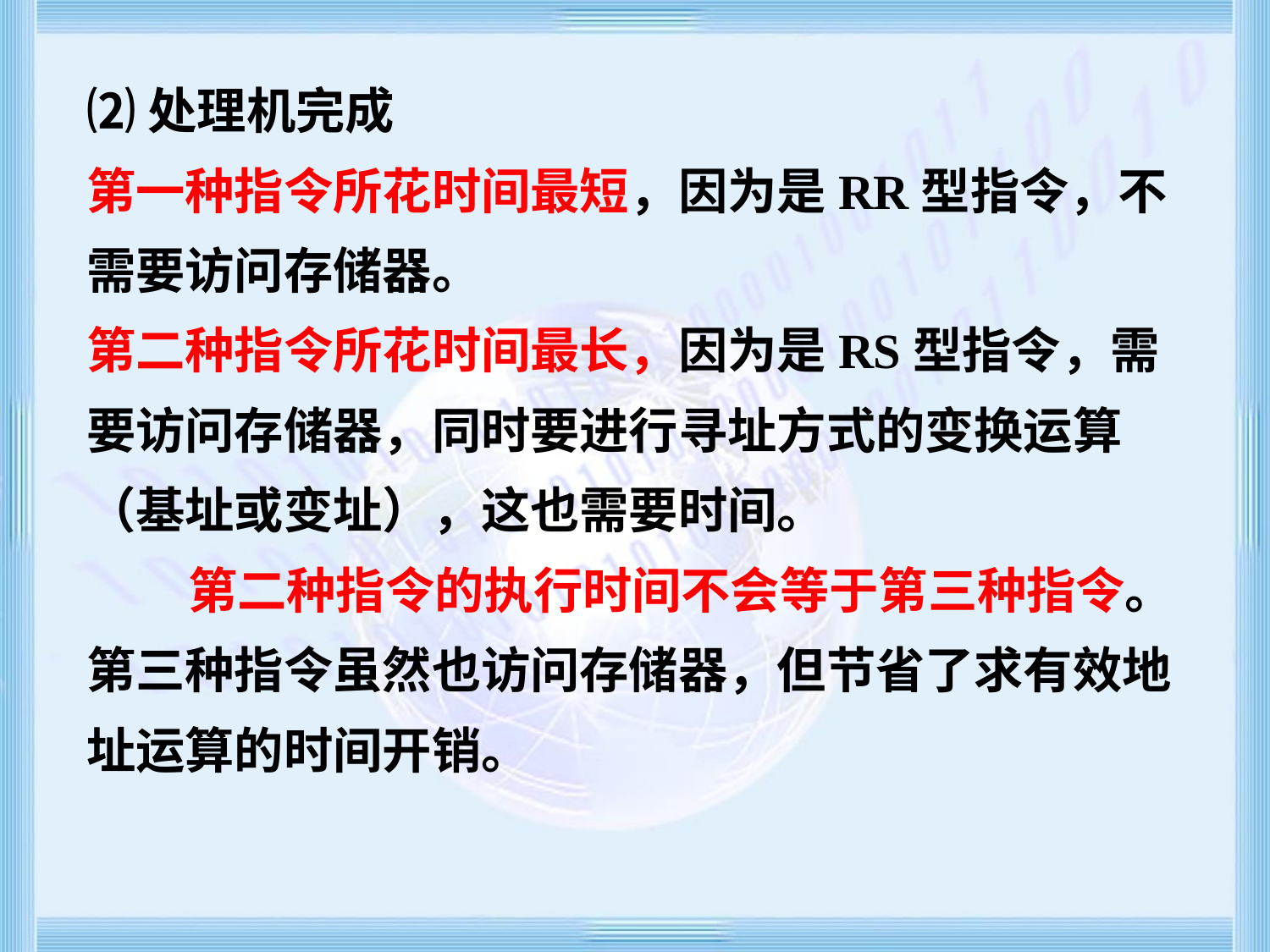

⑵处理机完成
第一种指令所花时间最短，因为是RR型指令，不需要访问存储器。
第二种指令所花时间最长，因为是RS型指令，需要访问存储器，同时要进行寻址方式的变换运算（基址或变址），这也需要时间。
        第二种指令的执行时间不会等于第三种指令。第三种指令虽然也访问存储器，但节省了求有效地址运算的时间开销。

102